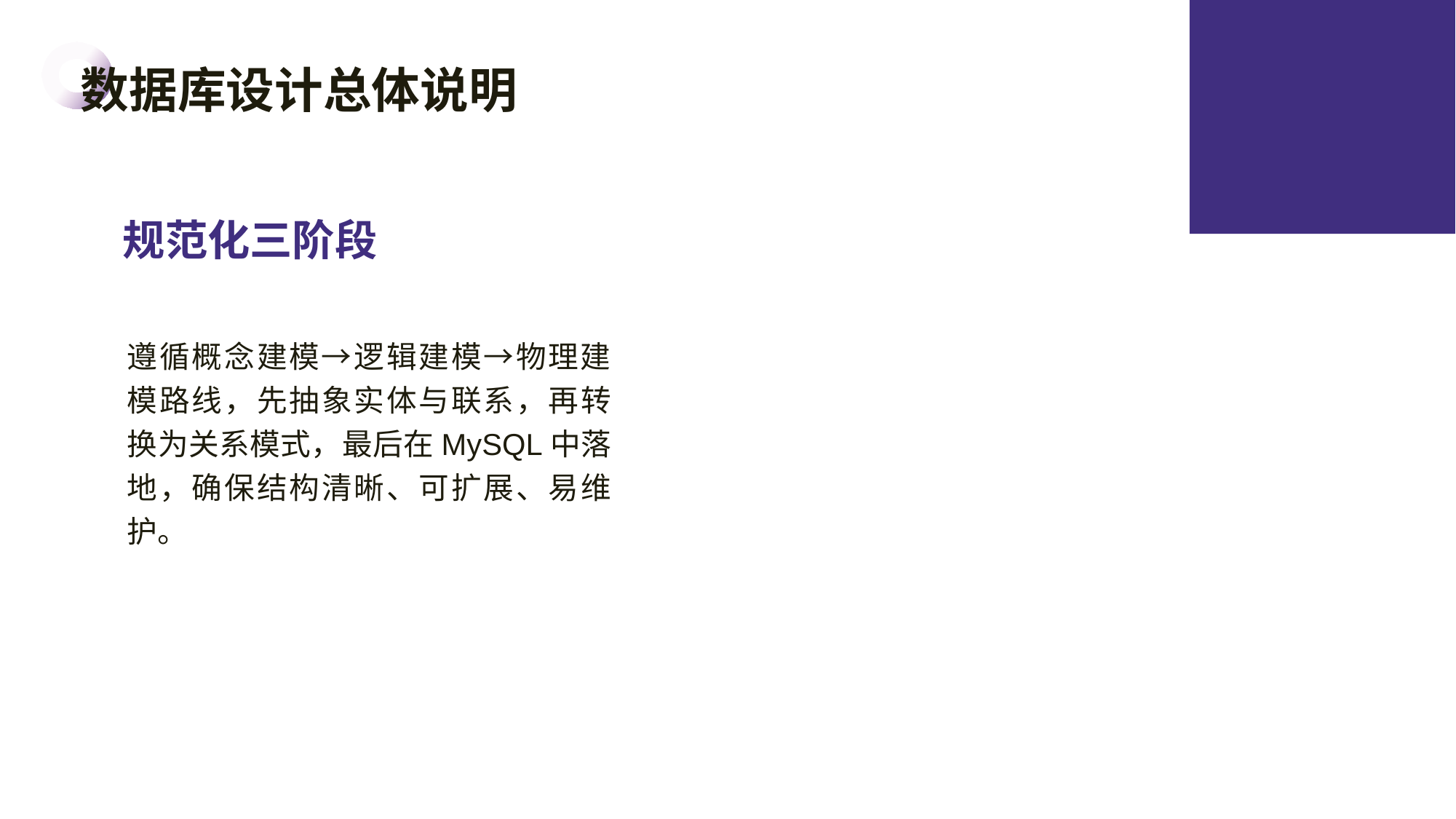

数据库设计总体说明
规范化三阶段
遵循概念建模→逻辑建模→物理建模路线，先抽象实体与联系，再转换为关系模式，最后在MySQL中落地，确保结构清晰、可扩展、易维护。